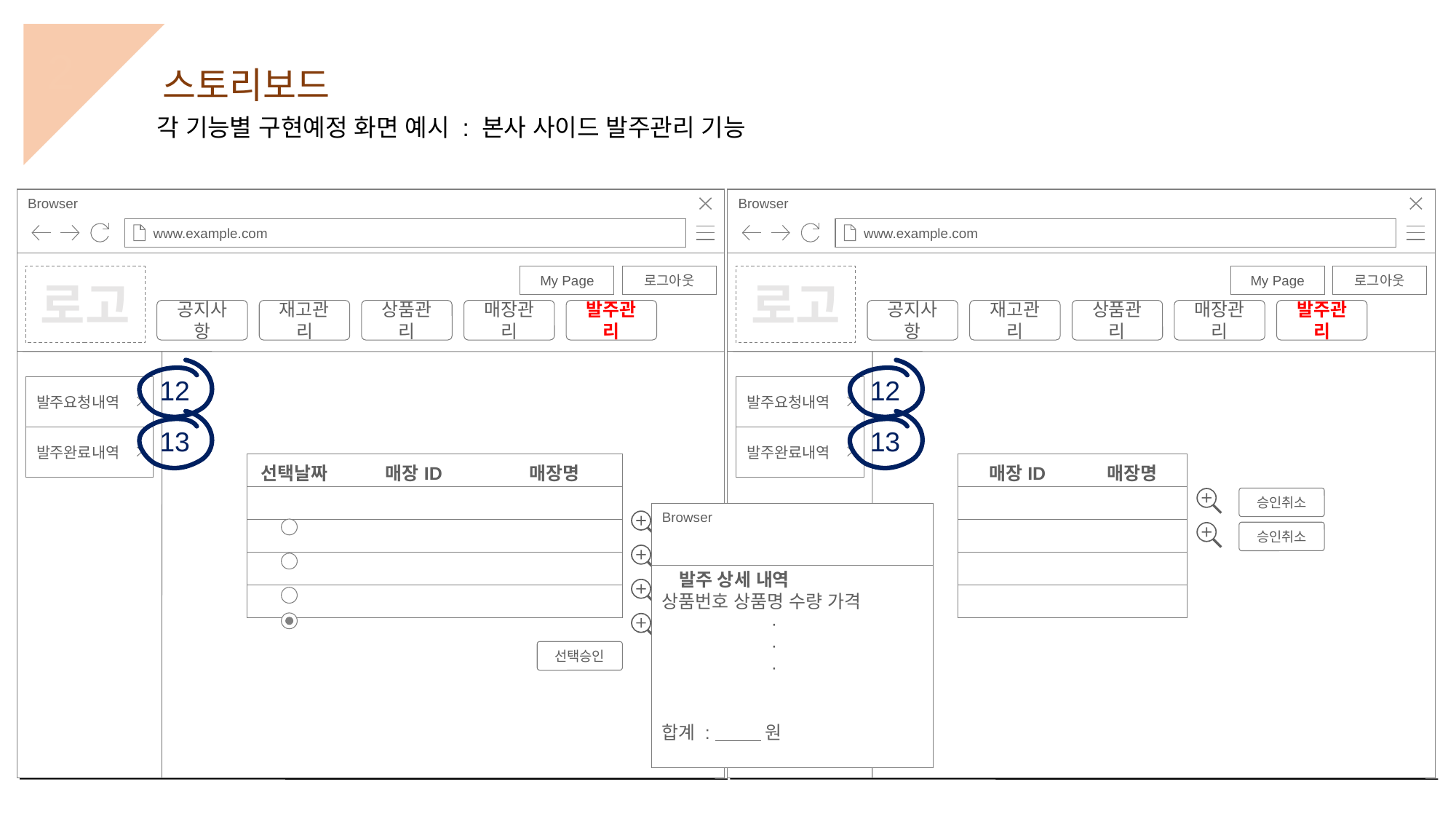

2
스토리보드
각 기능별 구현예정 화면 예시 : 본사 사이드 발주관리 기능
Browser

www.example.com

Browser

www.example.com

로고
My Page
로그아웃
로고
My Page
로그아웃
공지사항
재고관리
상품관리
매장관리
발주관리
공지사항
재고관리
상품관리
매장관리
발주관리
12
12
발주요청내역

발주완료내역

발주요청내역

발주완료내역

13
13
| 매장ID | 매장명 |
| --- | --- |
|  |  |
|  |  |
|  |  |
|  |  |
| 선택날짜 | 매장ID | 매장명 |
| --- | --- | --- |
|  |  |  |
|  |  |  |
|  |  |  |
|  |  |  |

승인취소
Browser

www.example.com

   발주 상세 내역
상품번호 상품명 수량 가격
	·
	·
	·

합계 :          원

승인취소

선택승인